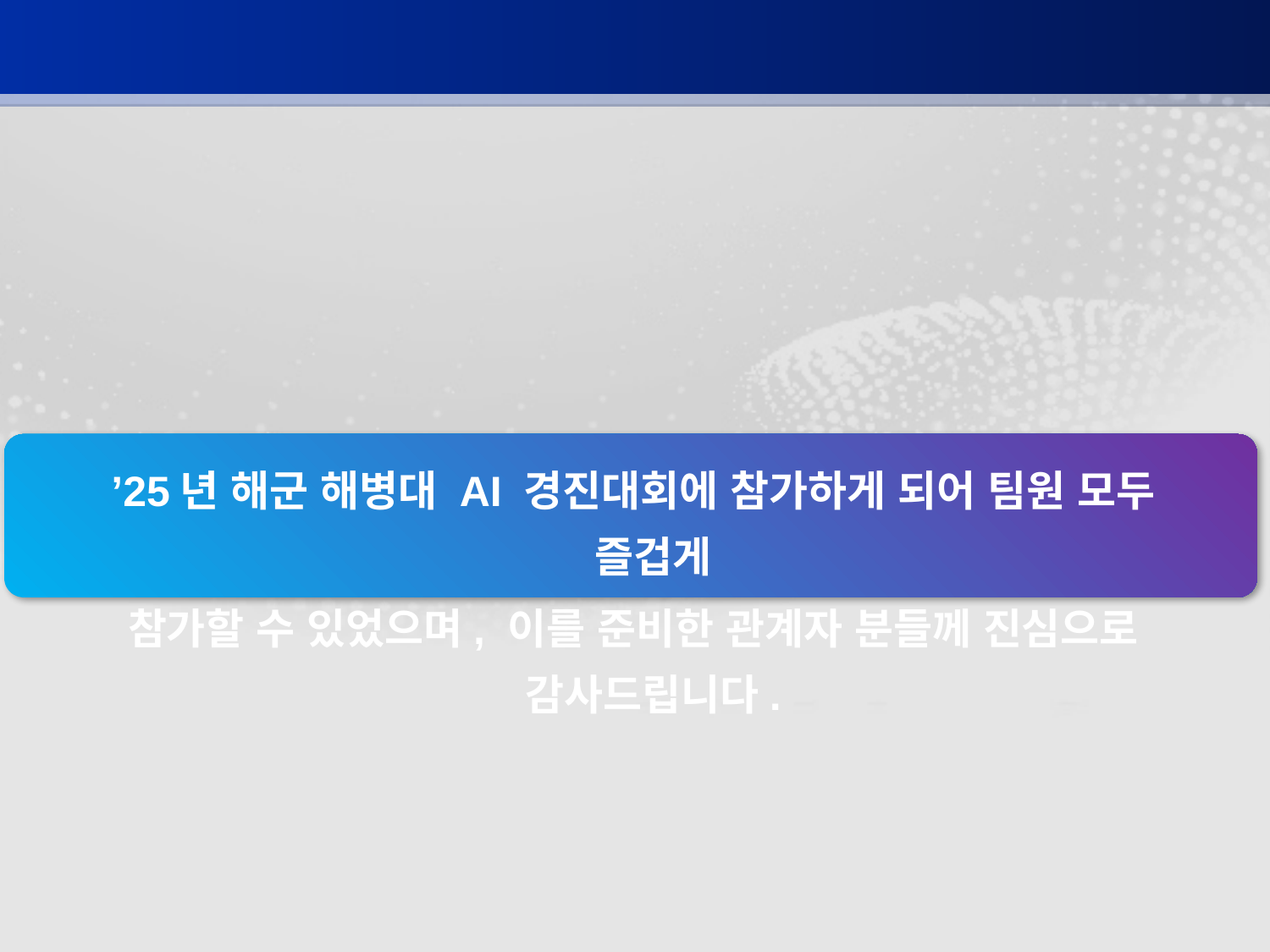

’25년 해군 해병대 AI 경진대회에 참가하게 되어 팀원 모두 즐겁게
참가할 수 있었으며, 이를 준비한 관계자 분들께 진심으로 감사드립니다.